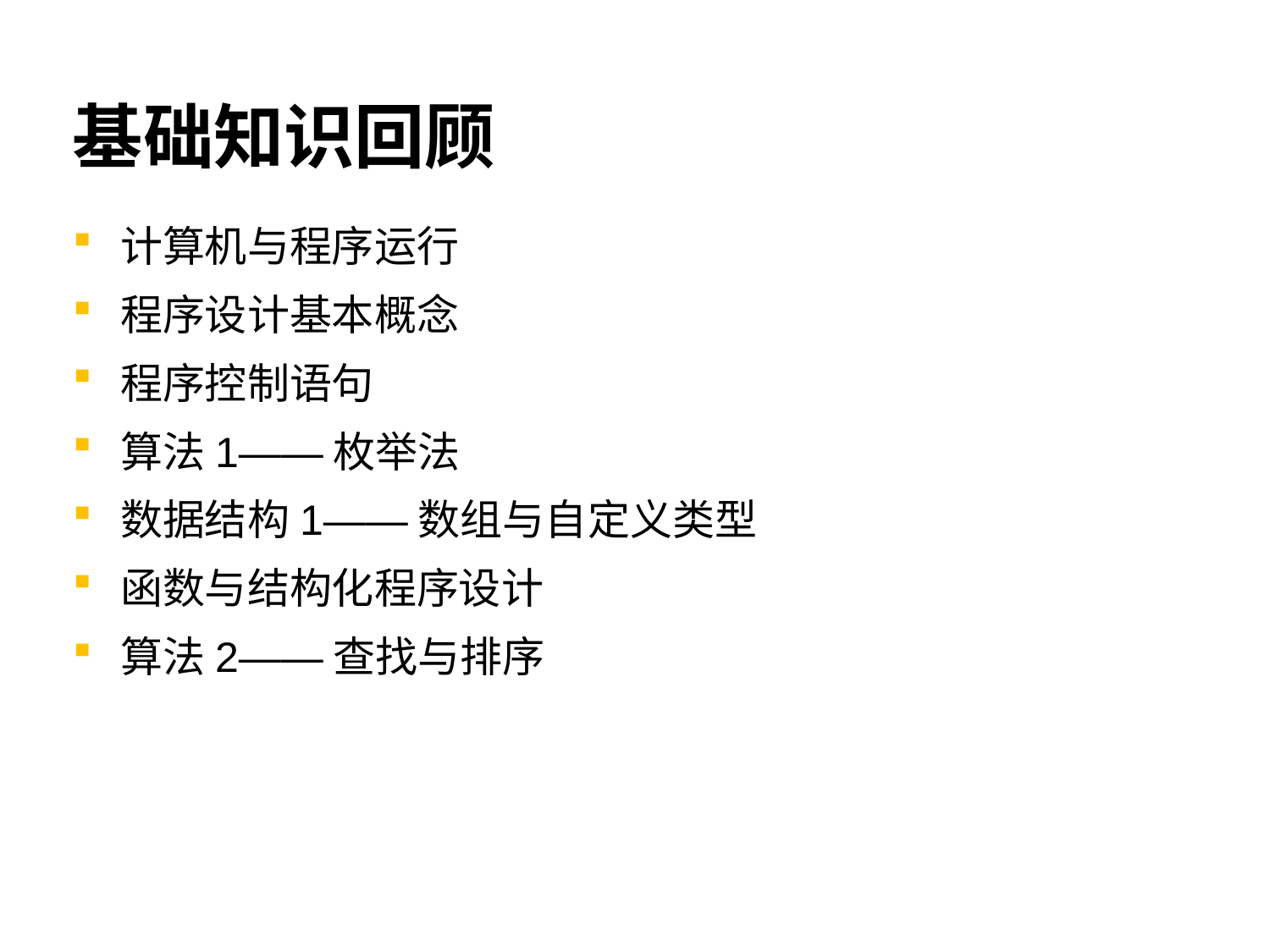

# 基础知识回顾
计算机与程序运行
程序设计基本概念
程序控制语句
算法1——枚举法
数据结构1——数组与自定义类型
函数与结构化程序设计
算法2——查找与排序